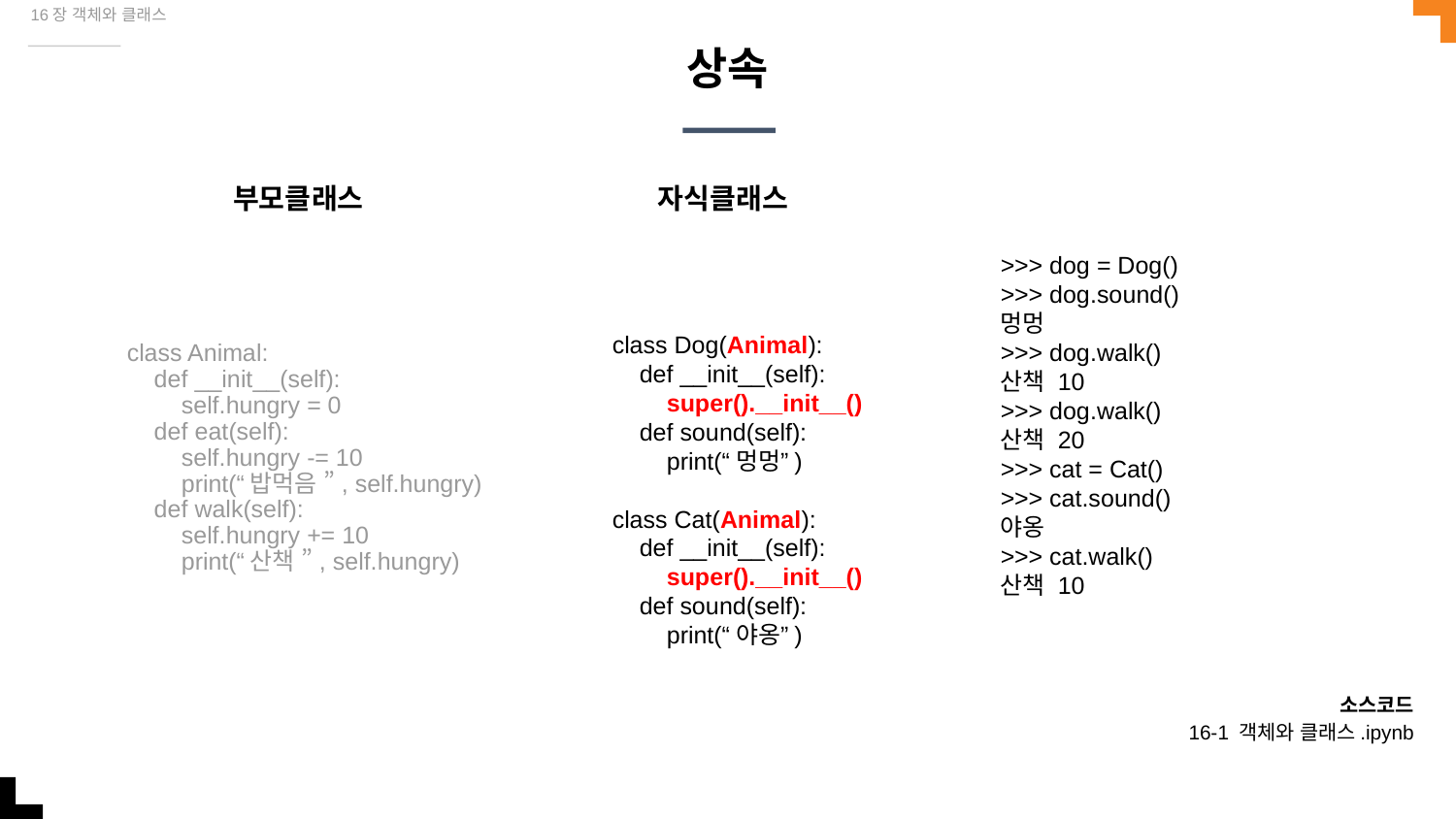

16장 객체와 클래스
# 상속
부모클래스
자식클래스
>>> dog = Dog()
>>> dog.sound()
멍멍
>>> dog.walk()
산책 10
>>> dog.walk()
산책 20
>>> cat = Cat()
>>> cat.sound()
야옹
>>> cat.walk()
산책 10
class Dog(Animal):
    def __init__(self):
        super().__init__()
    def sound(self):
        print(“멍멍”)

class Cat(Animal):
    def __init__(self):
        super().__init__()
    def sound(self):
        print(“야옹”)

class Animal:
    def __init__(self):
        self.hungry = 0
    def eat(self):
        self.hungry -= 10
        print(“밥먹음 ”, self.hungry)
    def walk(self):
        self.hungry += 10
        print(“산책 ”, self.hungry)

소스코드
16-1 객체와 클래스.ipynb